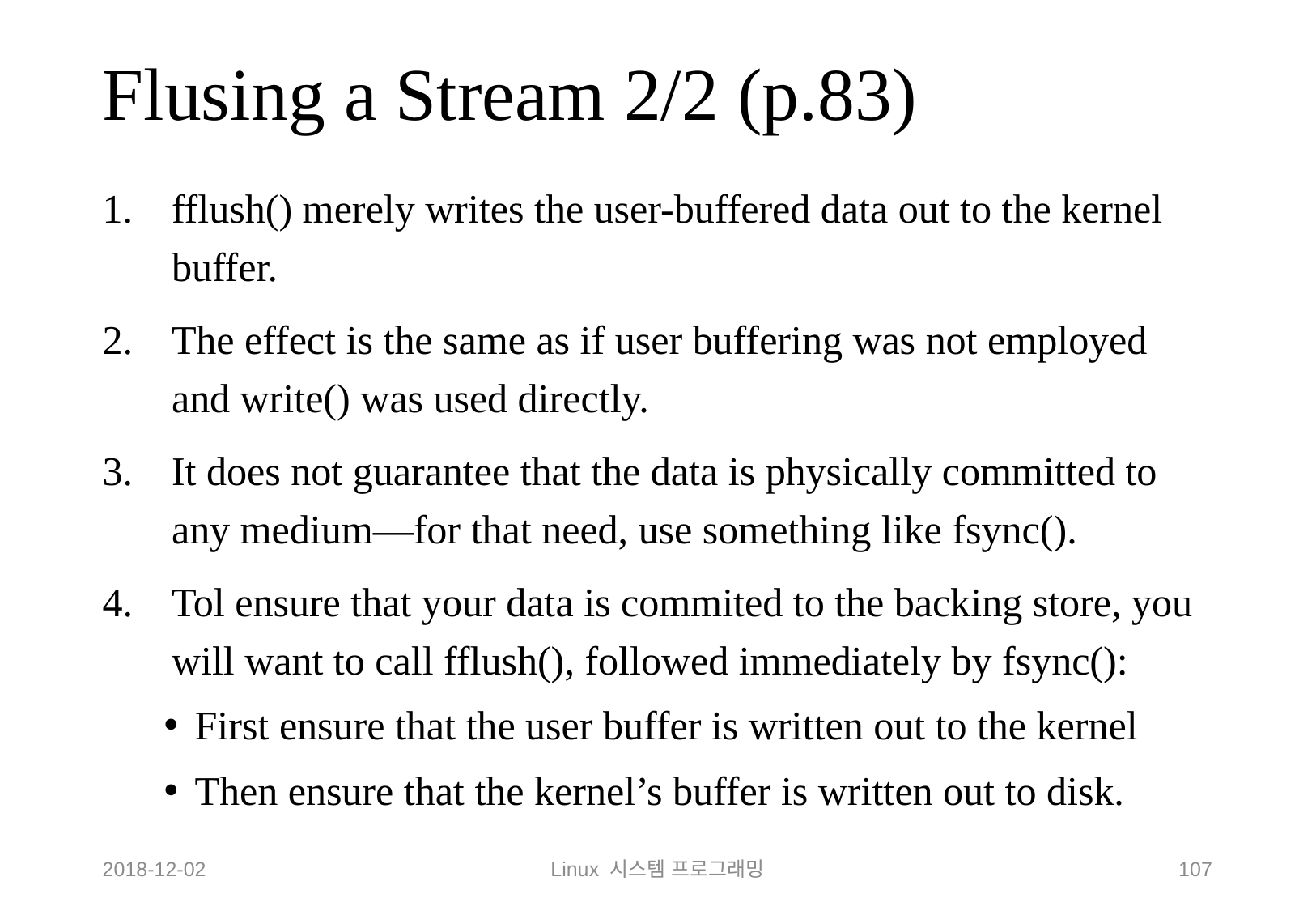

# Flusing a Stream 2/2 (p.83)
fflush() merely writes the user-buffered data out to the kernel buffer.
The effect is the same as if user buffering was not employed and write() was used directly.
It does not guarantee that the data is physically committed to any medium—for that need, use something like fsync().
Tol ensure that your data is commited to the backing store, you will want to call fflush(), followed immediately by fsync():
First ensure that the user buffer is written out to the kernel
Then ensure that the kernel’s buffer is written out to disk.
2018-12-02
Linux 시스템 프로그래밍
107